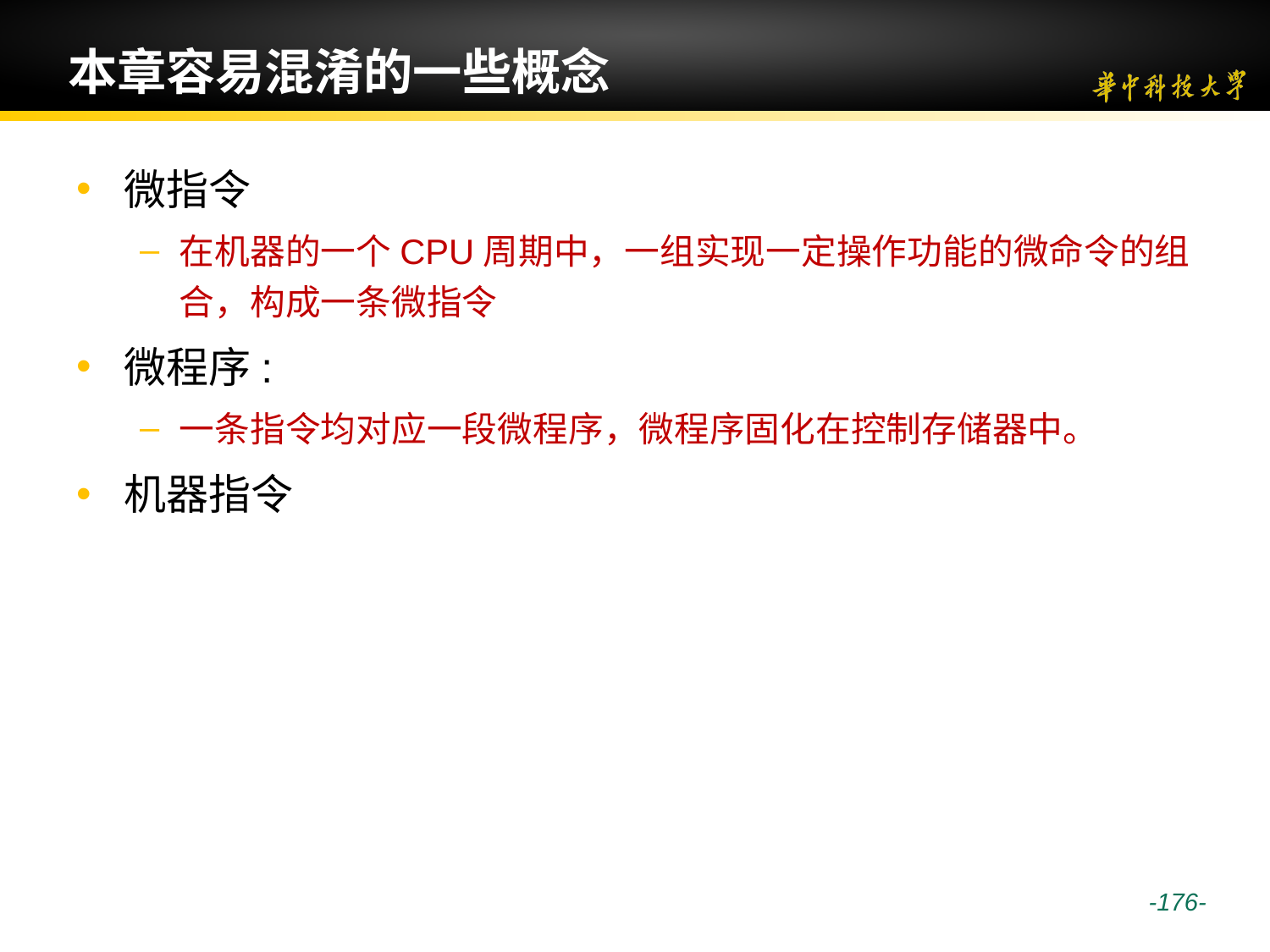

# 本章容易混淆的一些概念
微指令
在机器的一个CPU周期中，一组实现一定操作功能的微命令的组合，构成一条微指令
微程序:
一条指令均对应一段微程序，微程序固化在控制存储器中。
机器指令
 -176-